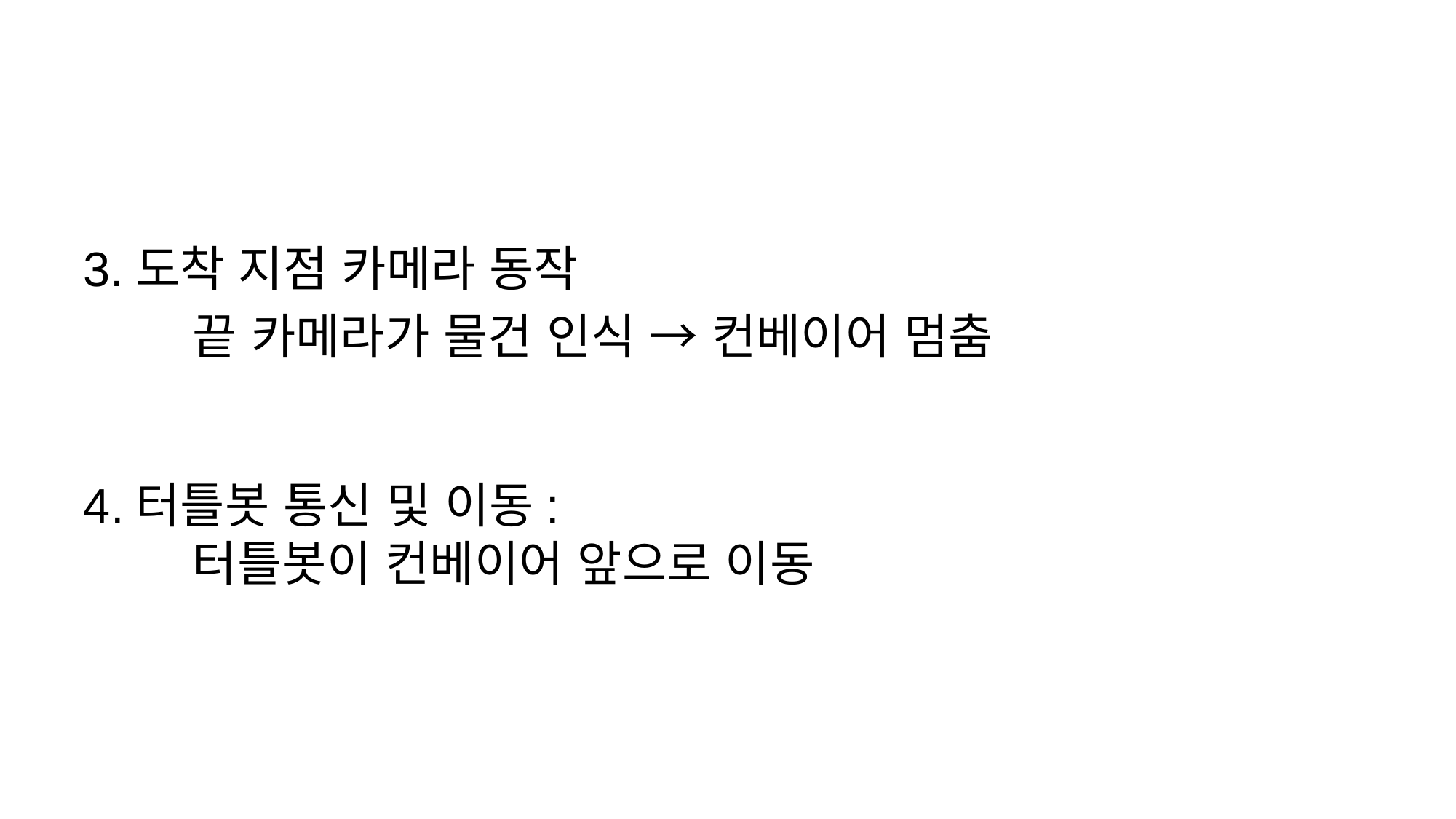

#
3.도착 지점 카메라 동작
	끝 카메라가 물건 인식 → 컨베이어 멈춤

4.터틀봇 통신 및 이동:
	터틀봇이 컨베이어 앞으로 이동